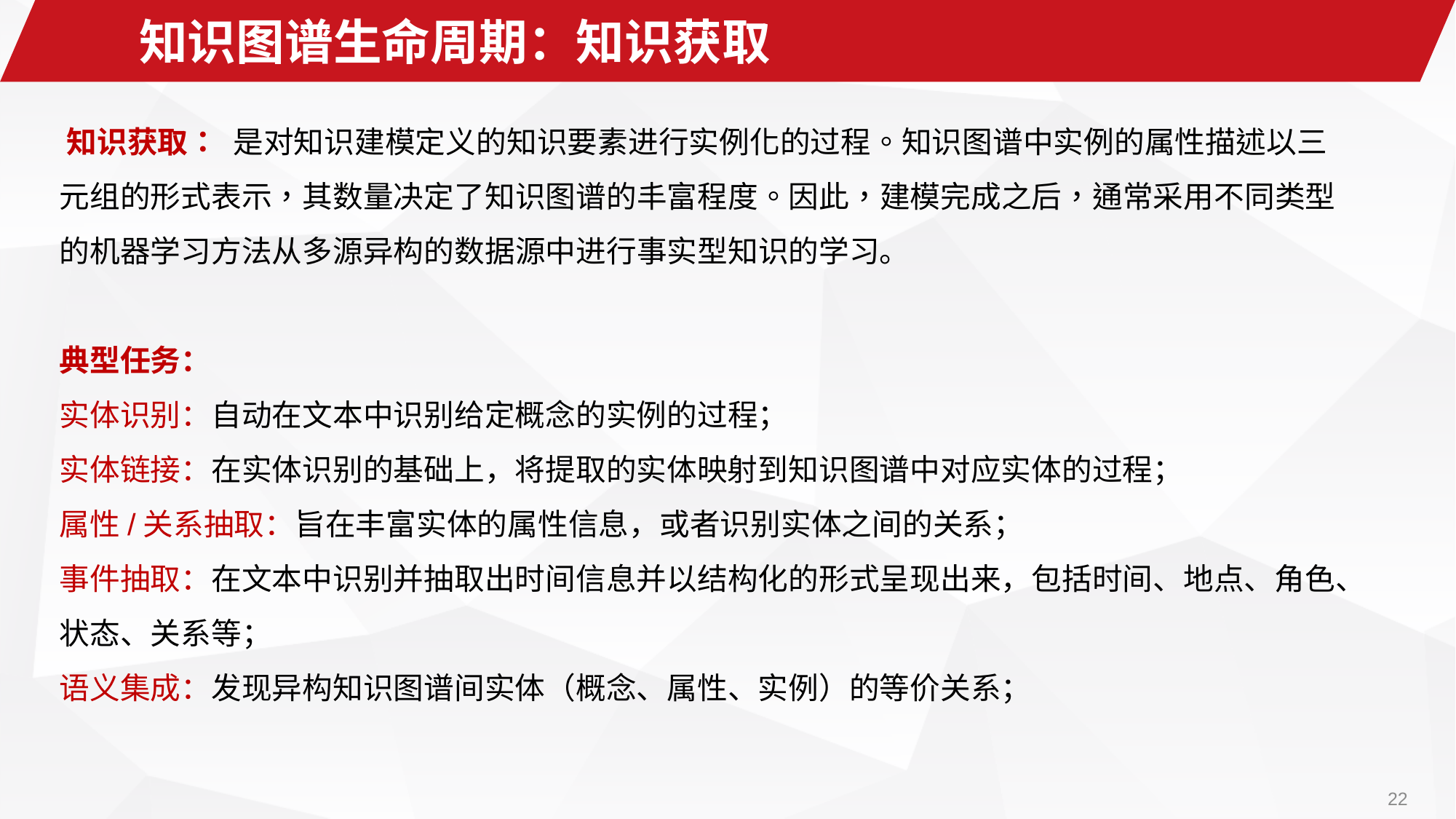

知识图谱生命周期：知识获取
﻿知识获取：﻿是对知识建模定义的知识要素进行实例化的过程。知识图谱中实例的属性描述以三元组的形式表示，其数量决定了知识图谱的丰富程度。因此，建模完成之后，通常采用不同类型的机器学习方法从多源异构的数据源中进行事实型知识的学习。

典型任务：
实体识别：自动在文本中识别给定概念的实例的过程；
实体链接：在实体识别的基础上，将提取的实体映射到知识图谱中对应实体的过程；
属性/关系抽取：旨在丰富实体的属性信息，或者识别实体之间的关系；
事件抽取：在文本中识别并抽取出时间信息并以结构化的形式呈现出来，包括时间、地点、角色、状态、关系等；
语义集成：发现异构知识图谱间实体（概念、属性、实例）的等价关系；
22